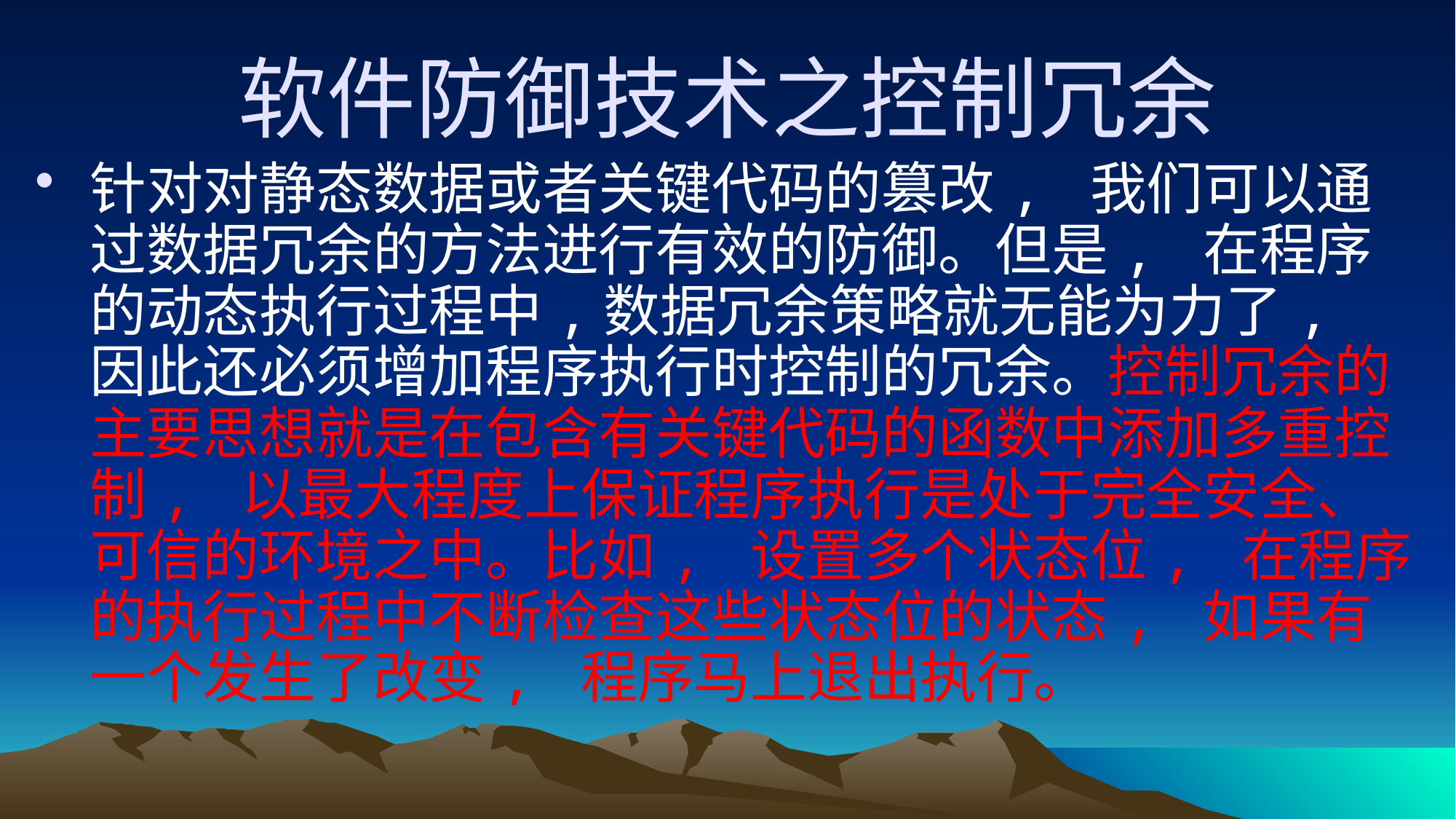

# 软件防御技术之控制冗余
针对对静态数据或者关键代码的篡改, 我们可以通过数据冗余的方法进行有效的防御。但是, 在程序的动态执行过程中,数据冗余策略就无能为力了, 因此还必须增加程序执行时控制的冗余。控制冗余的主要思想就是在包含有关键代码的函数中添加多重控制, 以最大程度上保证程序执行是处于完全安全、可信的环境之中。比如, 设置多个状态位, 在程序的执行过程中不断检查这些状态位的状态, 如果有一个发生了改变, 程序马上退出执行。